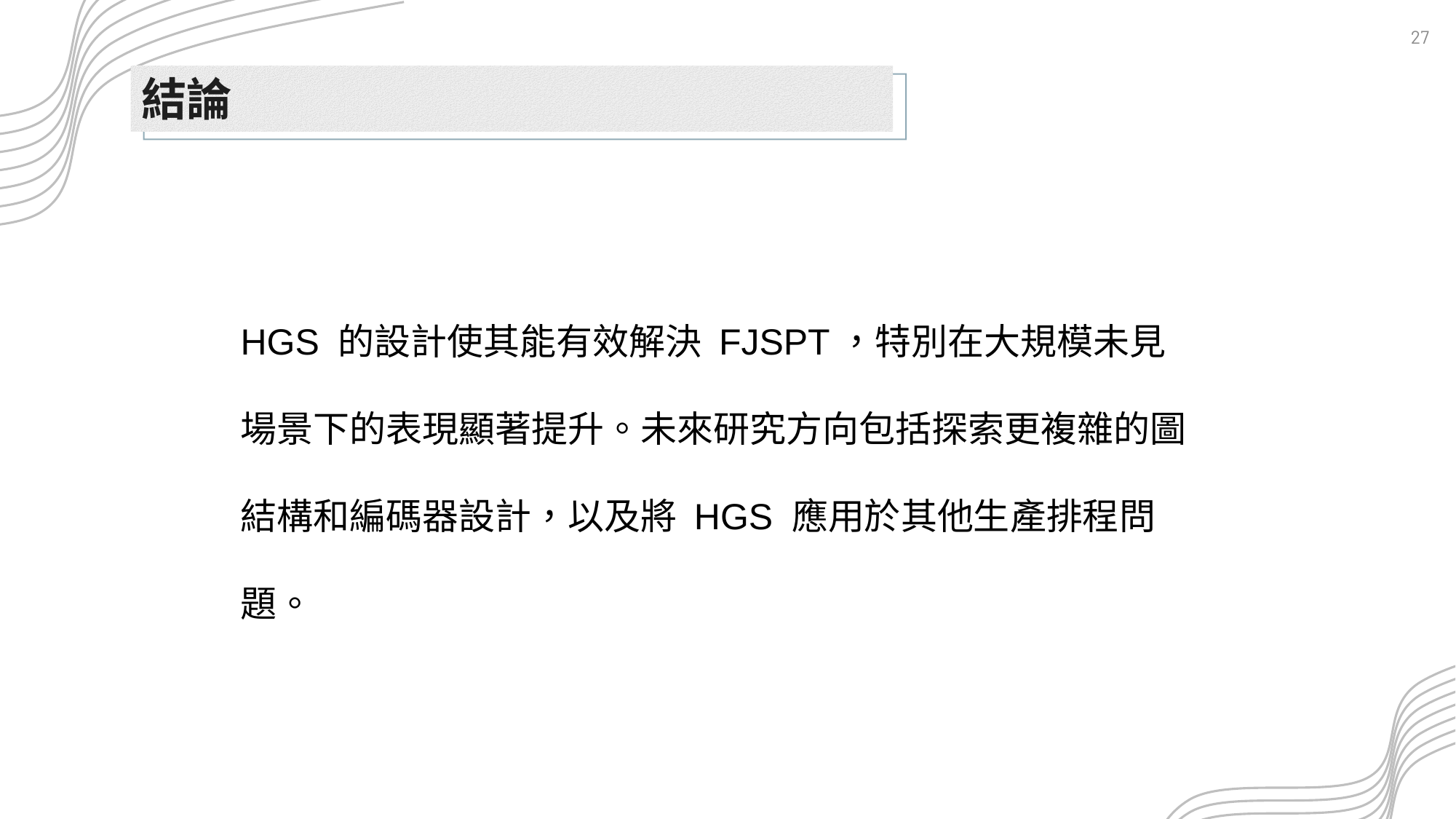

27
結論

HGS 的設計使其能有效解決 FJSPT，特別在大規模未見場景下的表現顯著提升。未來研究方向包括探索更複雜的圖結構和編碼器設計，以及將 HGS 應用於其他生產排程問題。